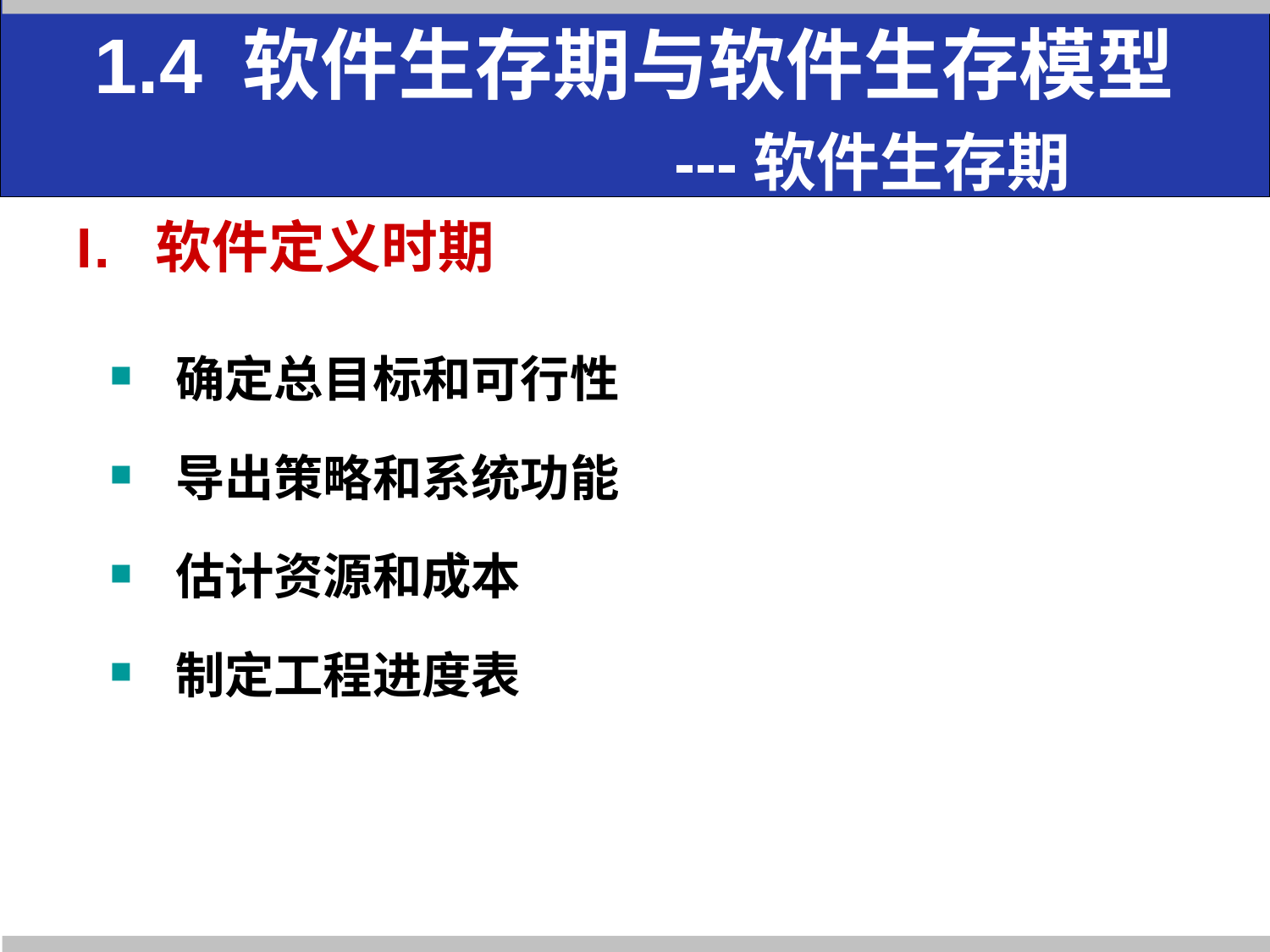

# 1.4 软件生存期与软件生存模型 ---软件生存期
软件定义时期

确定总目标和可行性
导出策略和系统功能
估计资源和成本
制定工程进度表

53